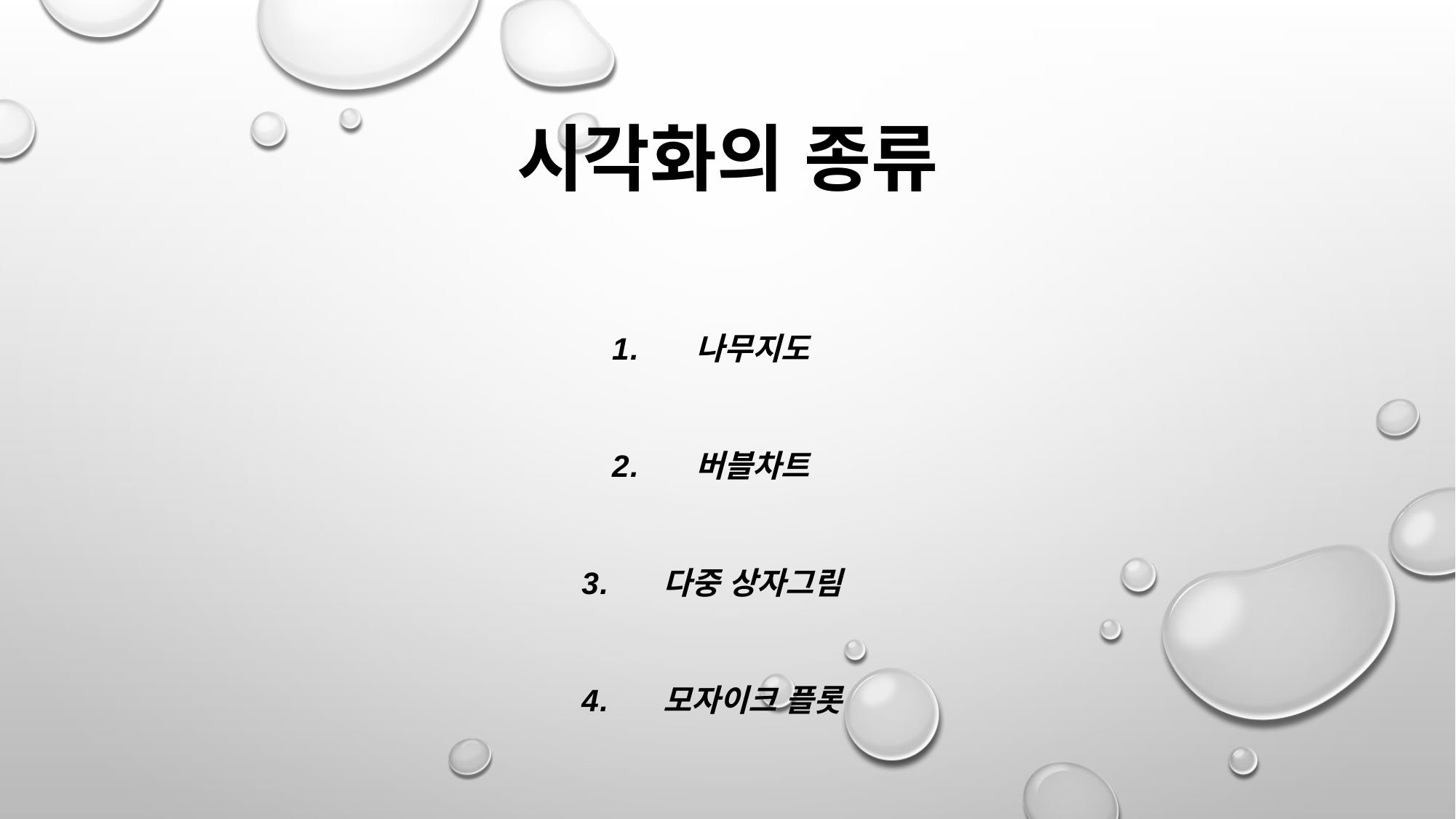

# 시각화의 종류
나무지도

버블차트

다중 상자그림

모자이크 플롯